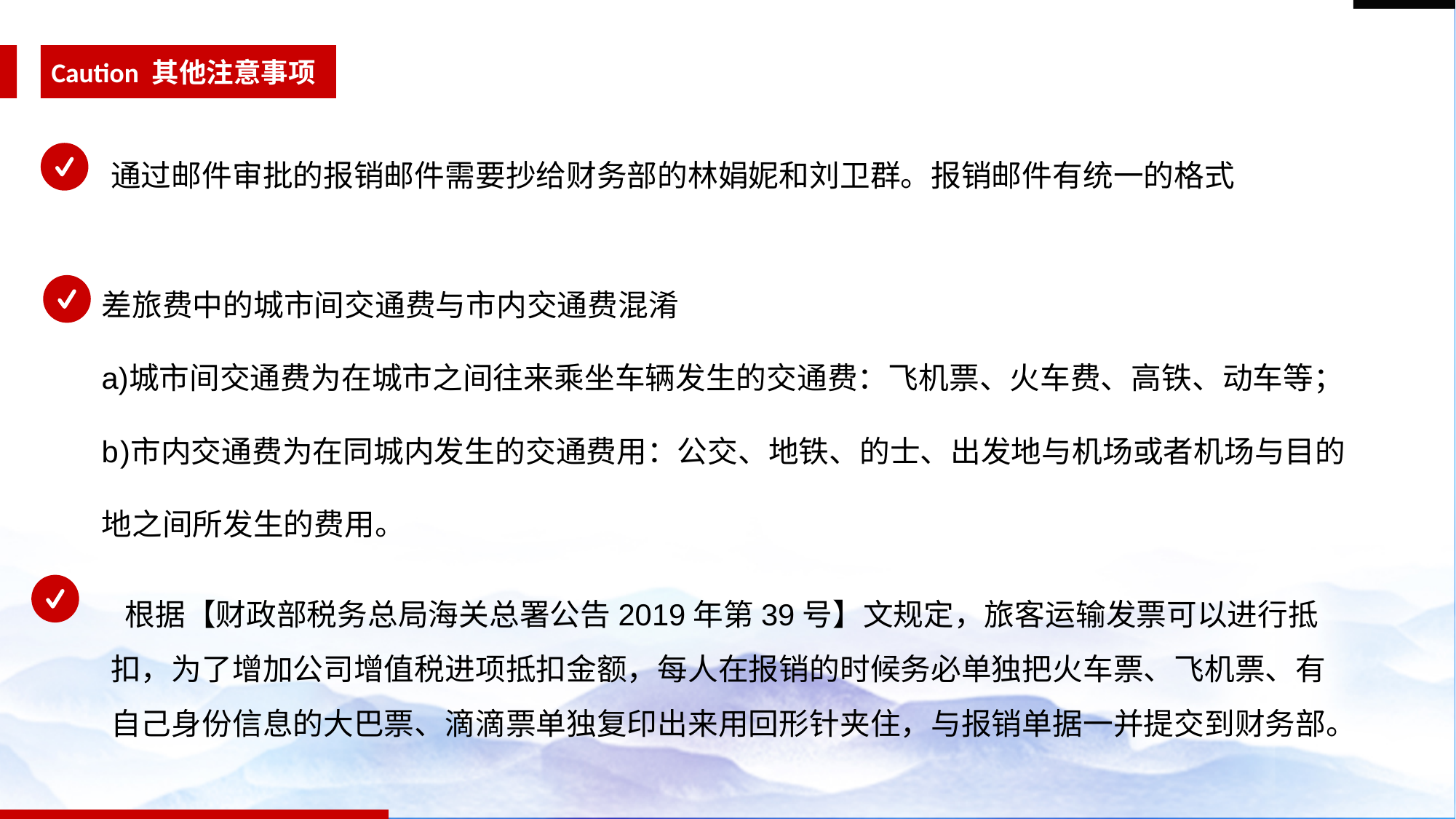

Caution 其他注意事项
通过邮件审批的报销邮件需要抄给财务部的林娟妮和刘卫群。报销邮件有统一的格式

差旅费中的城市间交通费与市内交通费混淆
城市间交通费为在城市之间往来乘坐车辆发生的交通费：飞机票、火车费、高铁、动车等；
市内交通费为在同城内发生的交通费用：公交、地铁、的士、出发地与机场或者机场与目的地之间所发生的费用。

 根据【财政部税务总局海关总署公告2019年第39号】文规定，旅客运输发票可以进行抵扣，为了增加公司增值税进项抵扣金额，每人在报销的时候务必单独把火车票、飞机票、有自己身份信息的大巴票、滴滴票单独复印出来用回形针夹住，与报销单据一并提交到财务部。